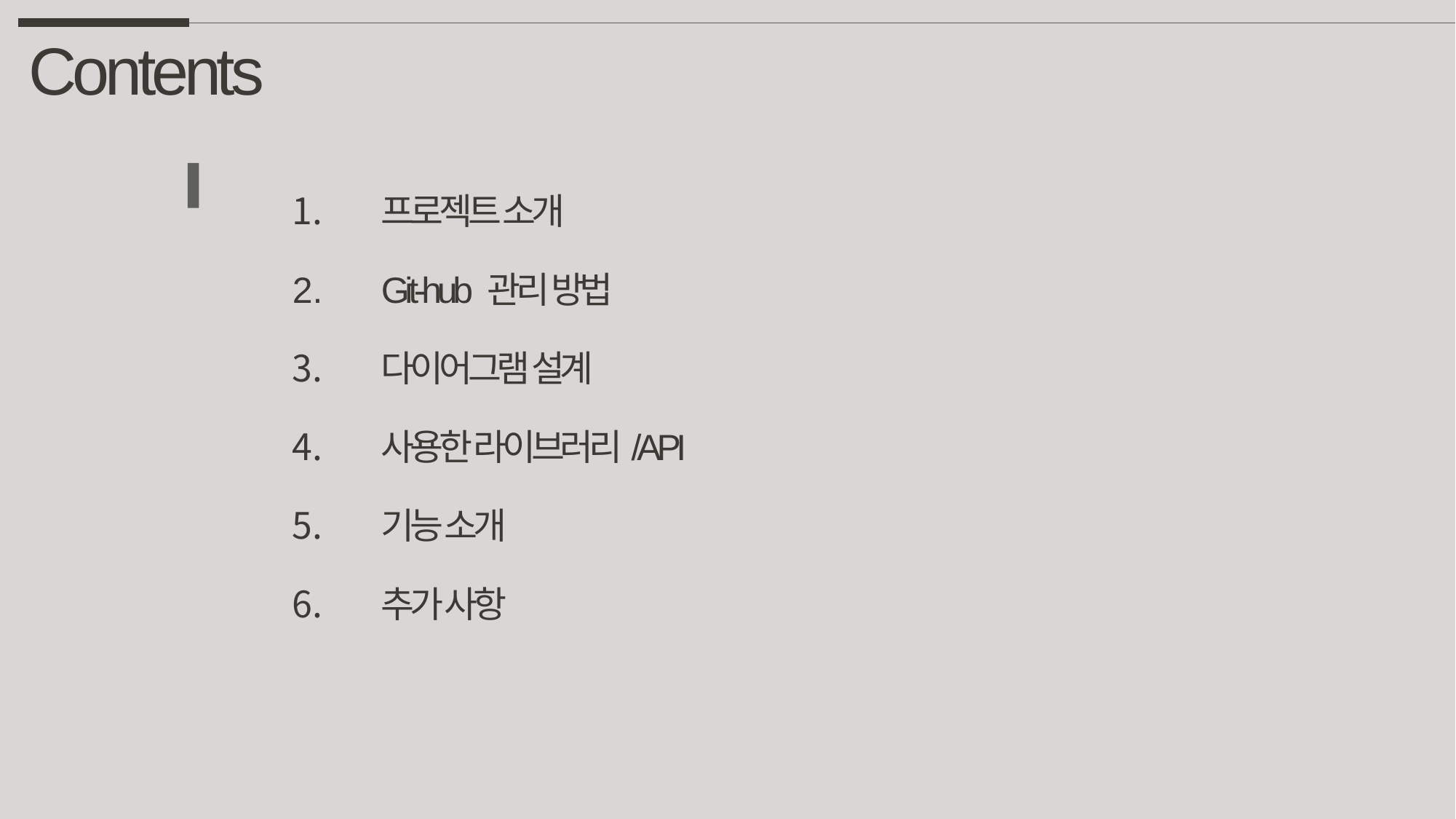

Contents
프로젝트 소개
Git-hub 관리 방법
다이어그램 설계
사용한 라이브러리/API
기능 소개
추가 사항